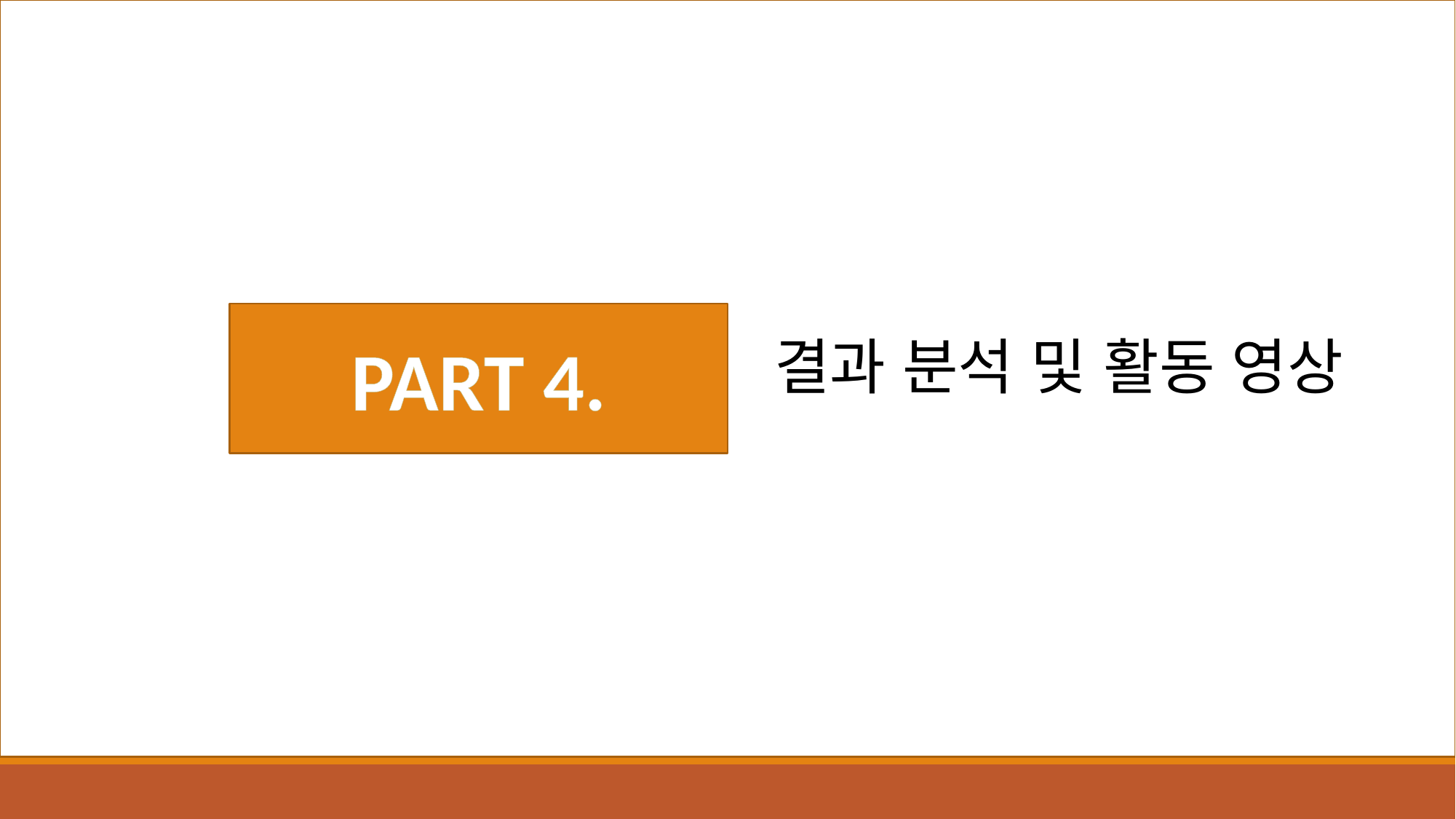

결과 분석 및 활동 영상
PART 4.